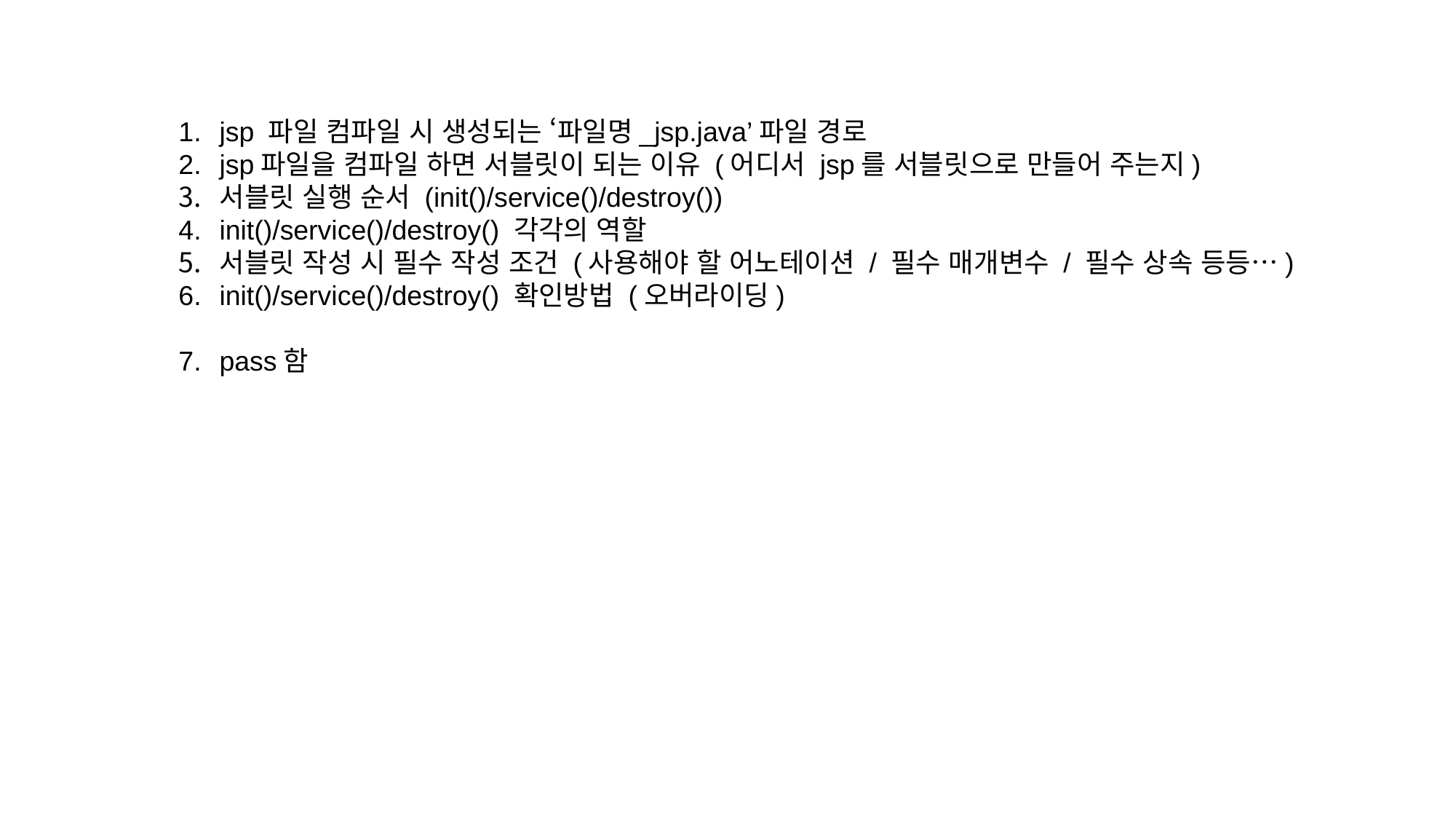

jsp 파일 컴파일 시 생성되는 ‘파일명_jsp.java’파일 경로
jsp파일을 컴파일 하면 서블릿이 되는 이유 (어디서 jsp를 서블릿으로 만들어 주는지)
서블릿 실행 순서 (init()/service()/destroy())
init()/service()/destroy() 각각의 역할
서블릿 작성 시 필수 작성 조건 (사용해야 할 어노테이션 / 필수 매개변수 / 필수 상속 등등…)
init()/service()/destroy() 확인방법 (오버라이딩)

pass함